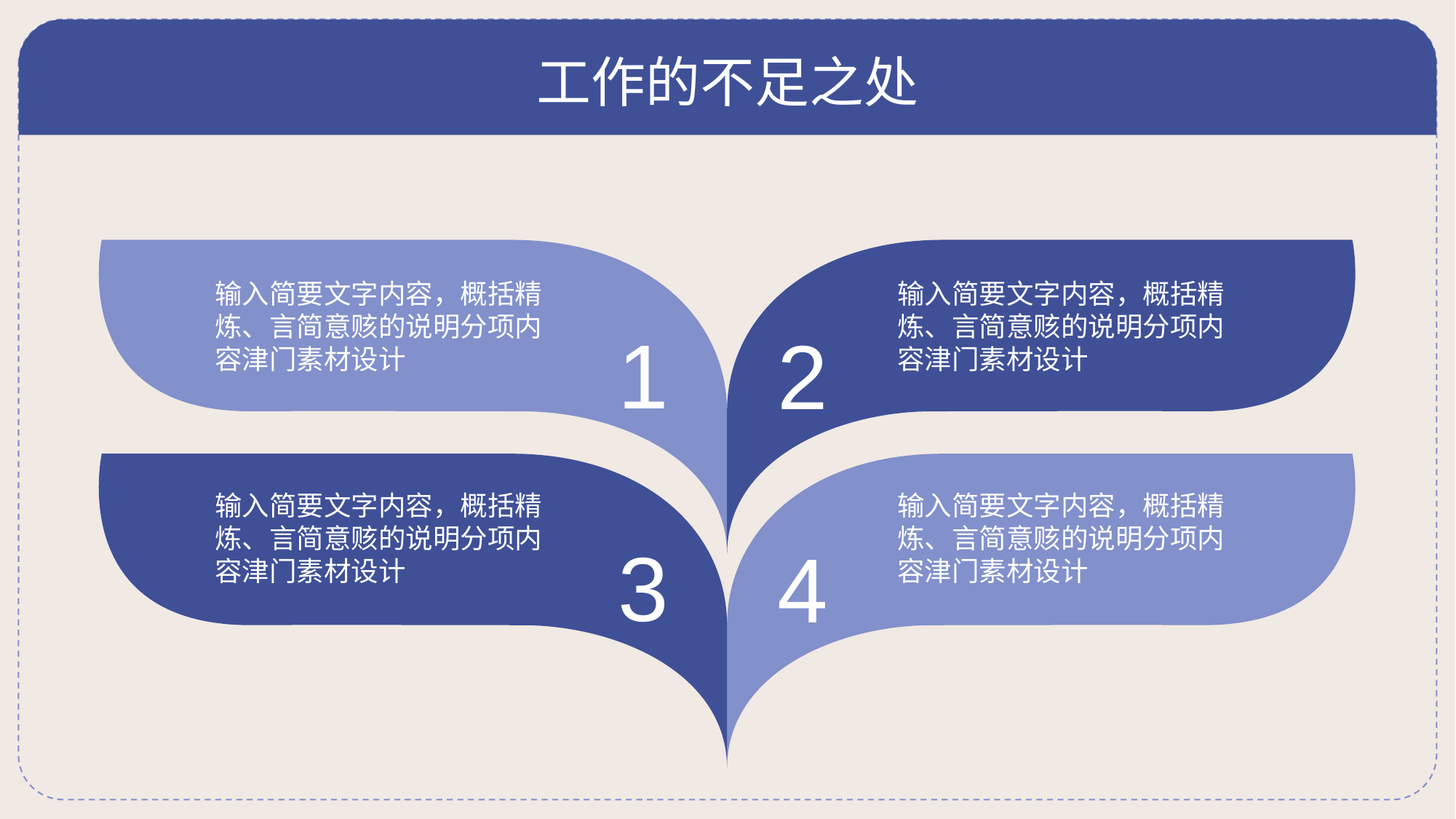

# 工作的不足之处

输入简要文字内容，概括精炼、言简意赅的说明分项内容津门素材设计
1

输入简要文字内容，概括精炼、言简意赅的说明分项内容津门素材设计
2

输入简要文字内容，概括精炼、言简意赅的说明分项内容津门素材设计
3

输入简要文字内容，概括精炼、言简意赅的说明分项内容津门素材设计
4